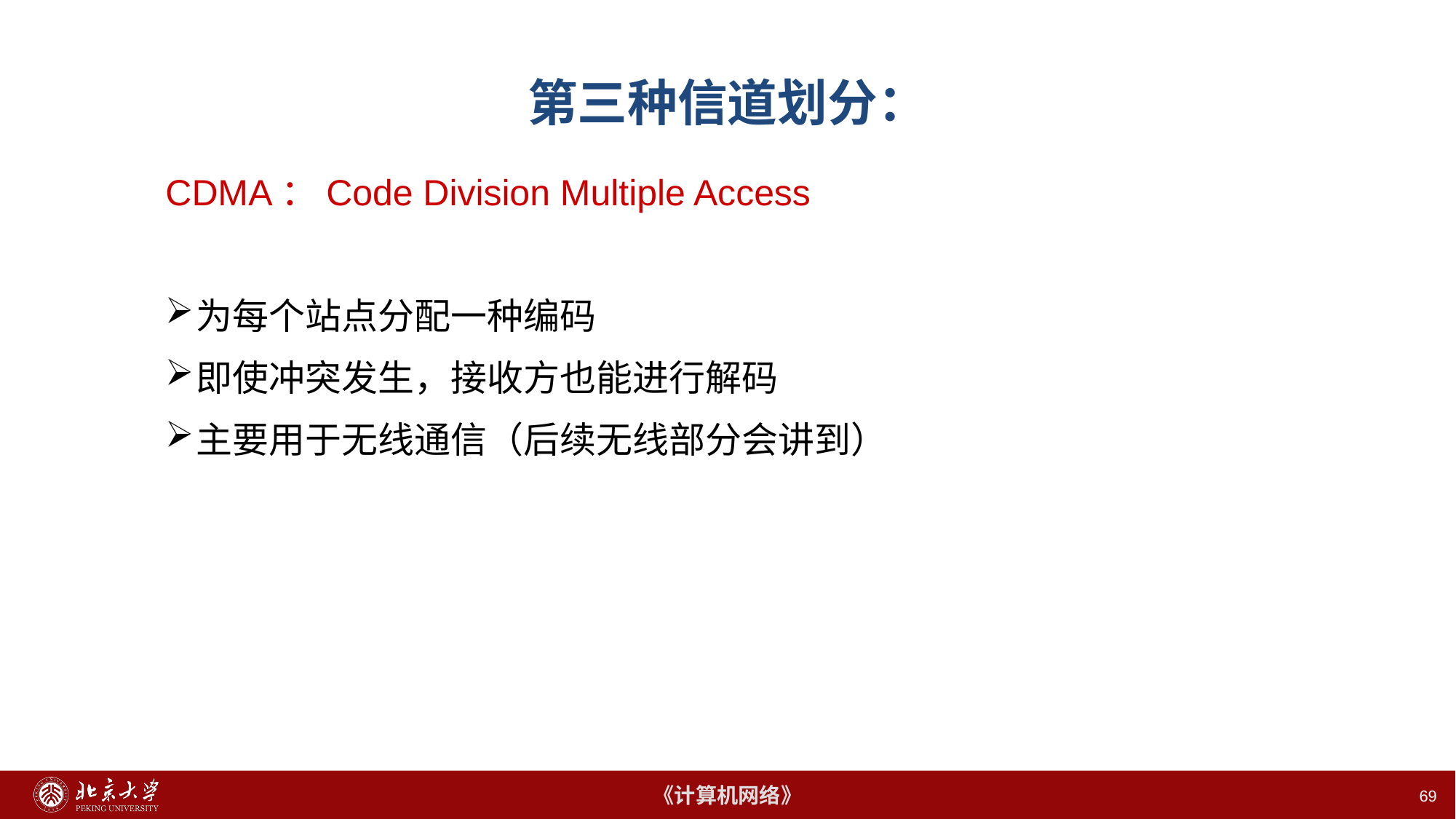

# 第三种信道划分：
CDMA：Code Division Multiple Access

为每个站点分配一种编码
即使冲突发生，接收方也能进行解码
主要用于无线通信（后续无线部分会讲到）
69